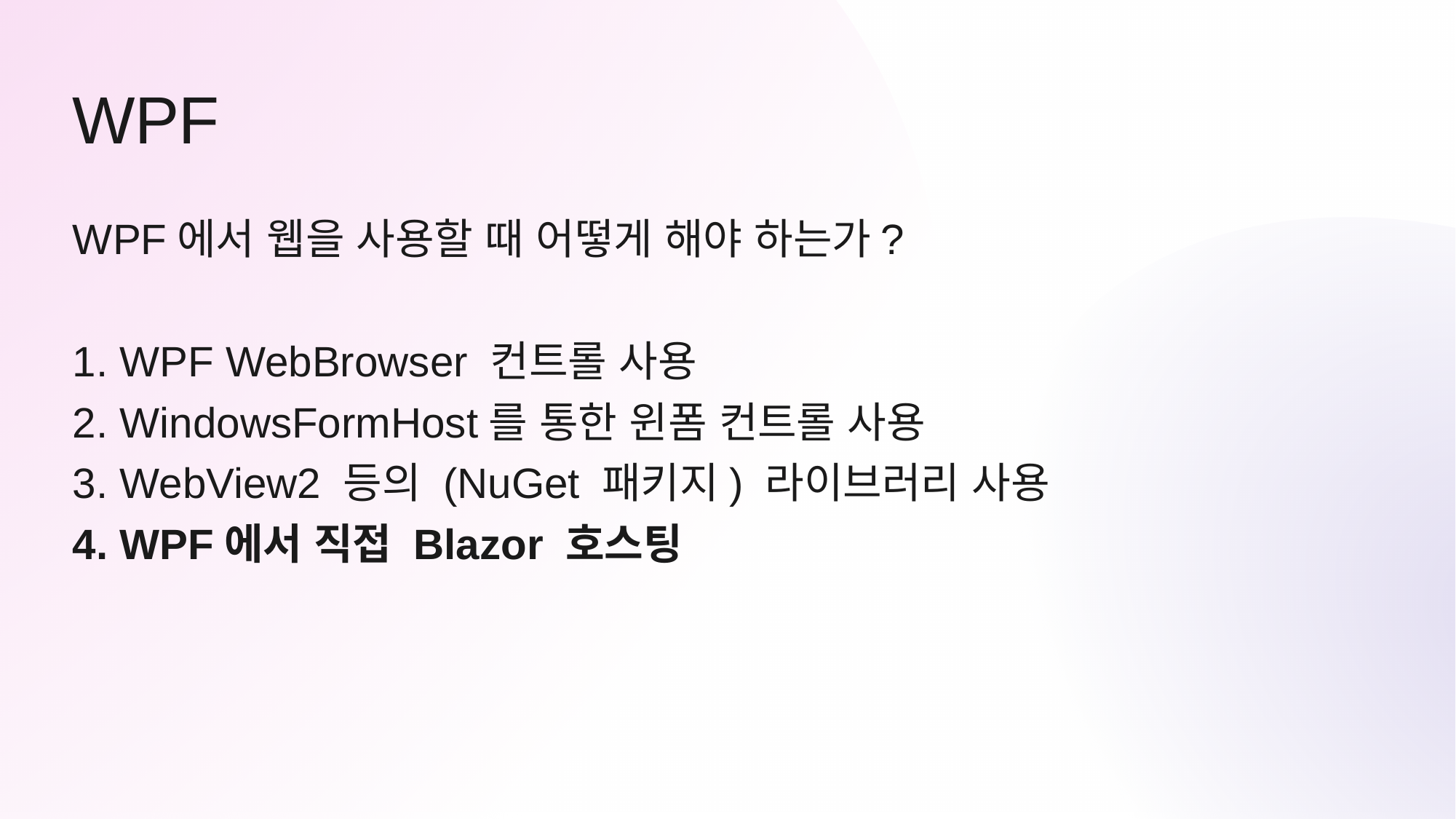

# WPF
WPF에서 웹을 사용할 때 어떻게 해야 하는가?

1. WPF WebBrowser 컨트롤 사용
2. WindowsFormHost를 통한 윈폼 컨트롤 사용
3. WebView2 등의 (NuGet 패키지) 라이브러리 사용
4. WPF에서 직접 Blazor 호스팅